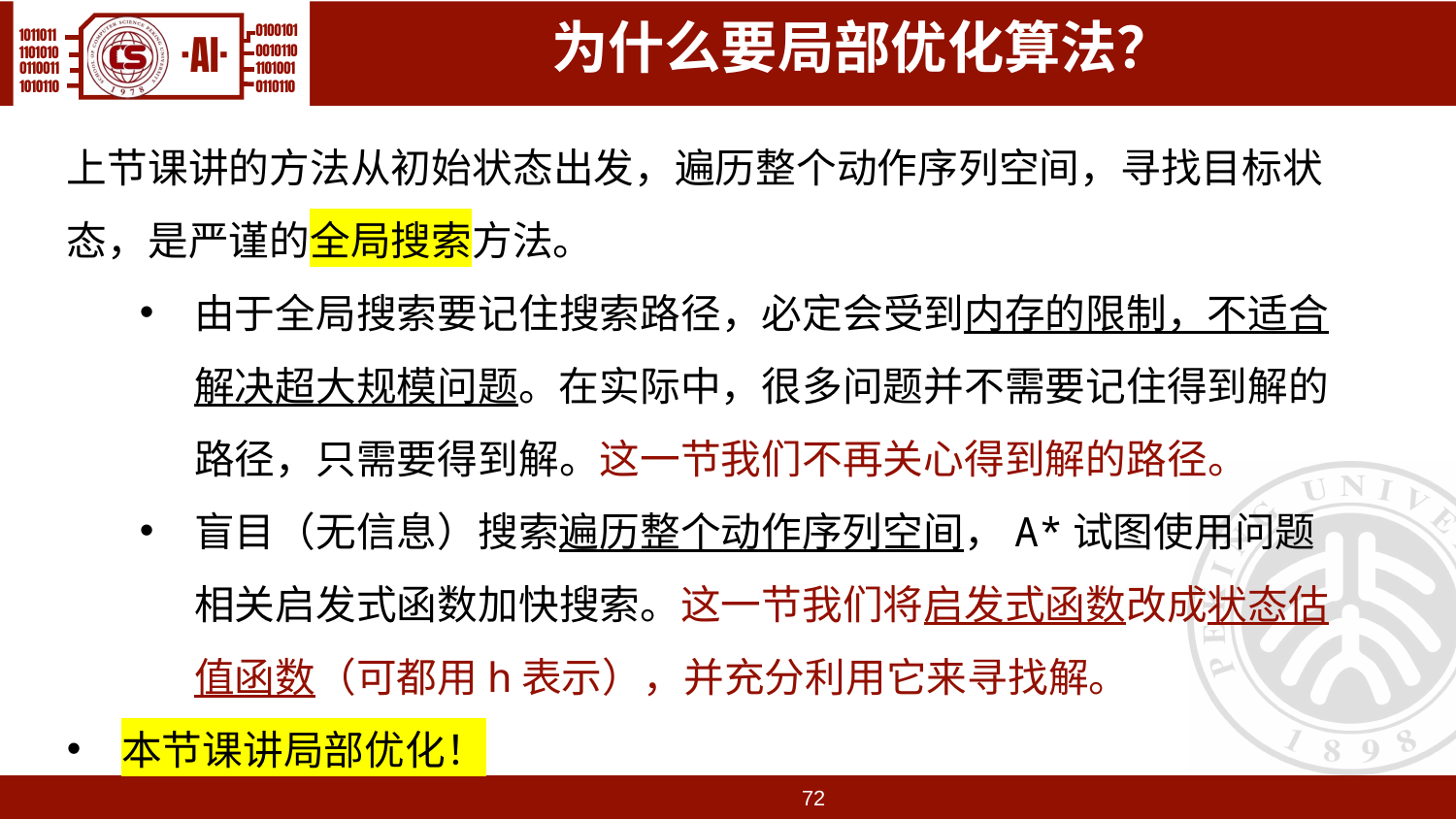

# 为什么要局部优化算法？
上节课讲的方法从初始状态出发，遍历整个动作序列空间，寻找目标状态，是严谨的全局搜索方法。
由于全局搜索要记住搜索路径，必定会受到内存的限制，不适合解决超大规模问题。在实际中，很多问题并不需要记住得到解的路径，只需要得到解。这一节我们不再关心得到解的路径。
盲目（无信息）搜索遍历整个动作序列空间，A*试图使用问题相关启发式函数加快搜索。这一节我们将启发式函数改成状态估值函数（可都用h表示），并充分利用它来寻找解。
本节课讲局部优化！
72